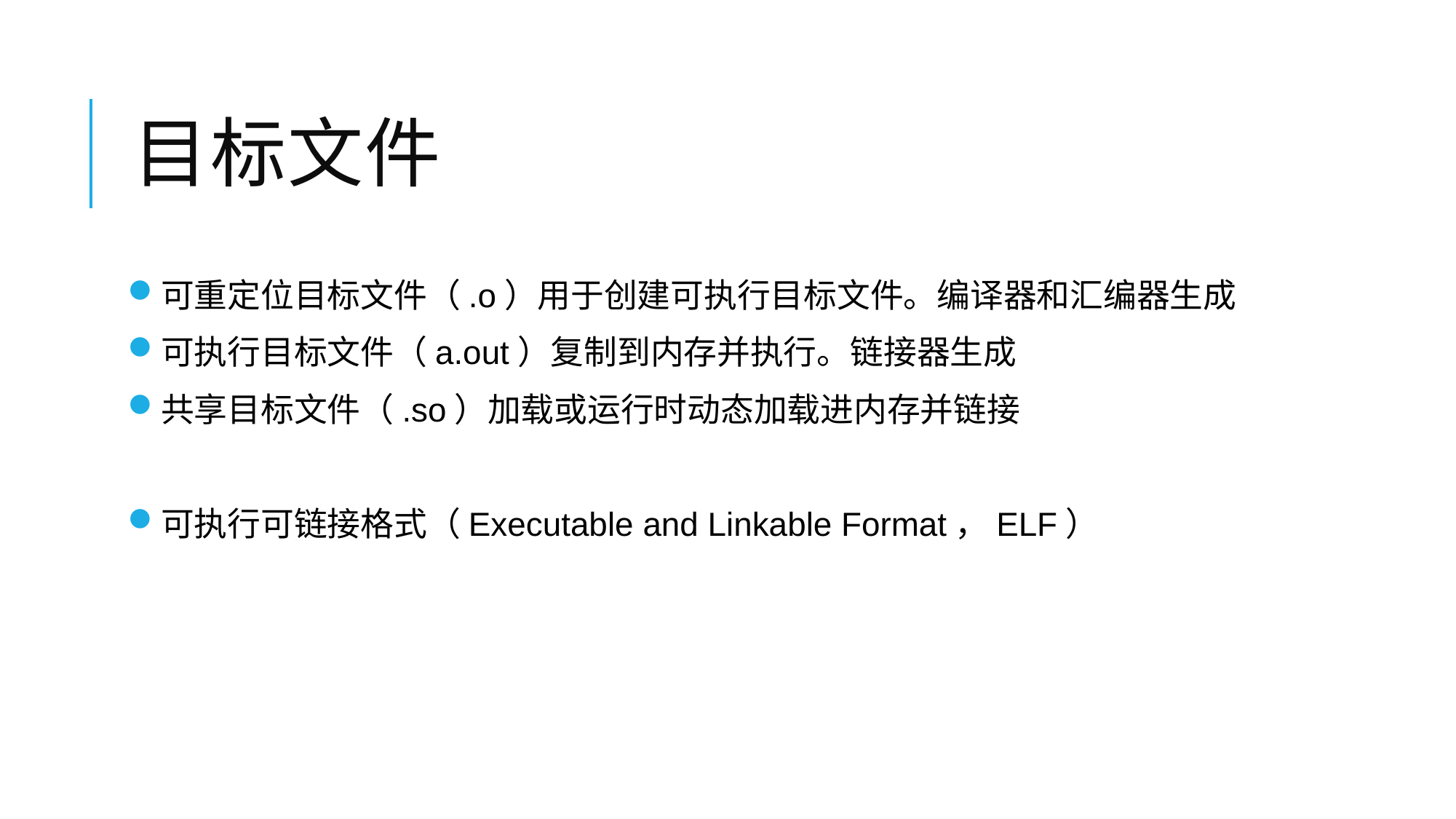

# 目标文件
可重定位目标文件（.o）用于创建可执行目标文件。编译器和汇编器生成
可执行目标文件（a.out）复制到内存并执行。链接器生成
共享目标文件（.so）加载或运行时动态加载进内存并链接

可执行可链接格式（Executable and Linkable Format，ELF）